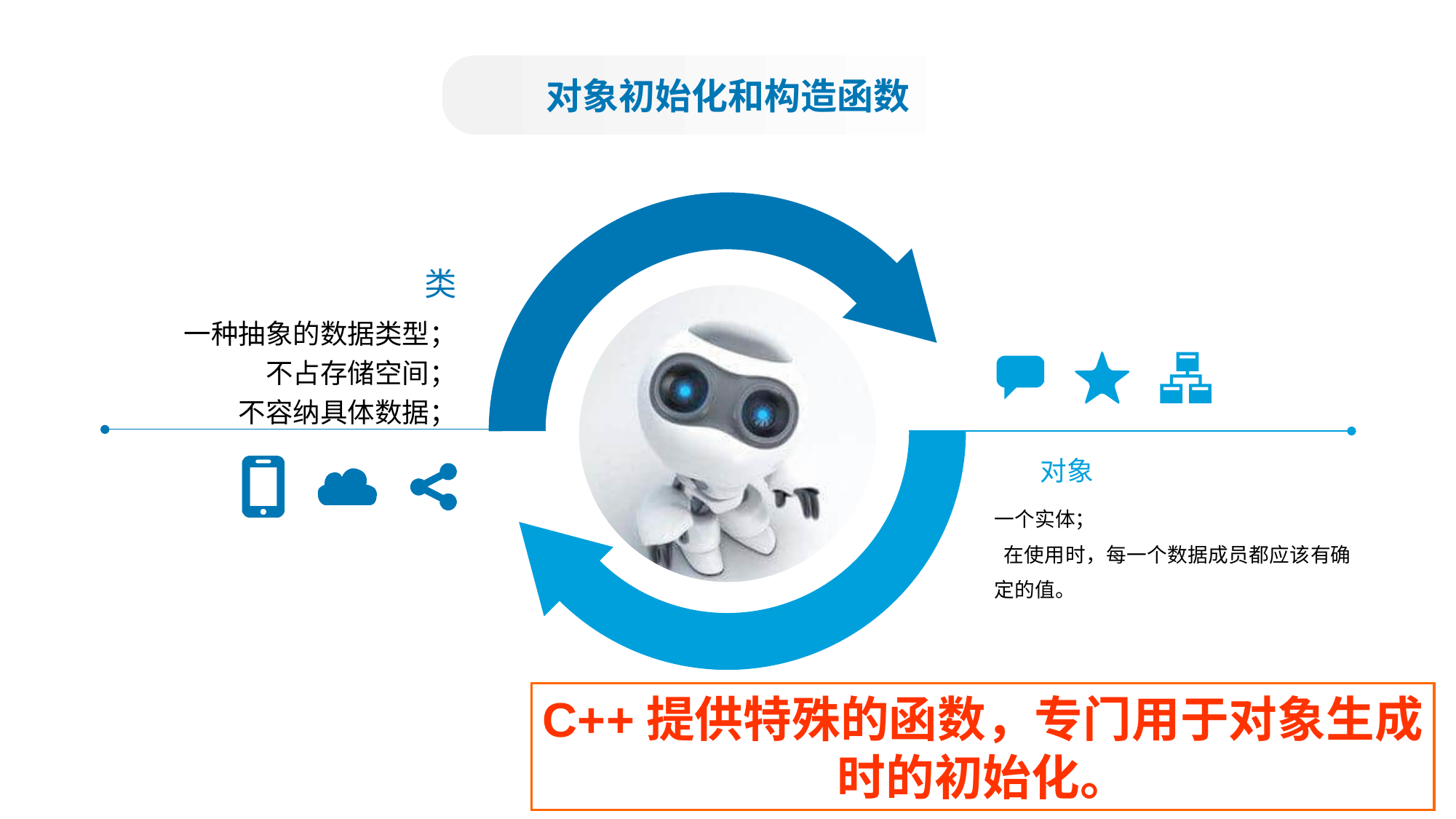

对象初始化和构造函数

类

 一种抽象的数据类型；
 不占存储空间；
 不容纳具体数据；

对象

一个实体；
 在使用时，每一个数据成员都应该有确定的值。

C++提供特殊的函数，专门用于对象生成时的初始化。